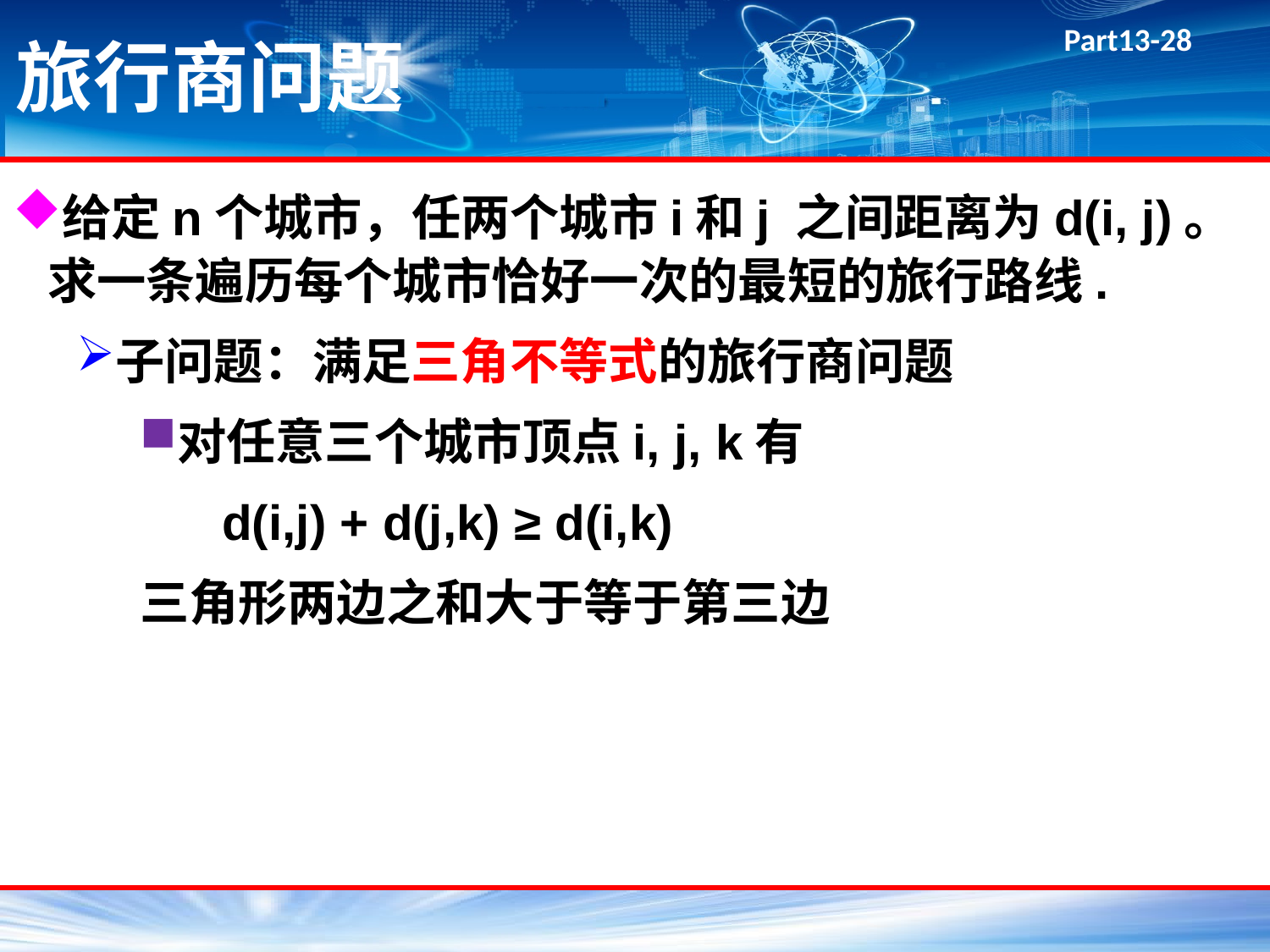

# 旅行商问题
给定n个城市，任两个城市i和j 之间距离为d(i, j)。求一条遍历每个城市恰好一次的最短的旅行路线.
子问题：满足三角不等式的旅行商问题
对任意三个城市顶点i, j, k有
      d(i,j) + d(j,k) ≥ d(i,k)
三角形两边之和大于等于第三边